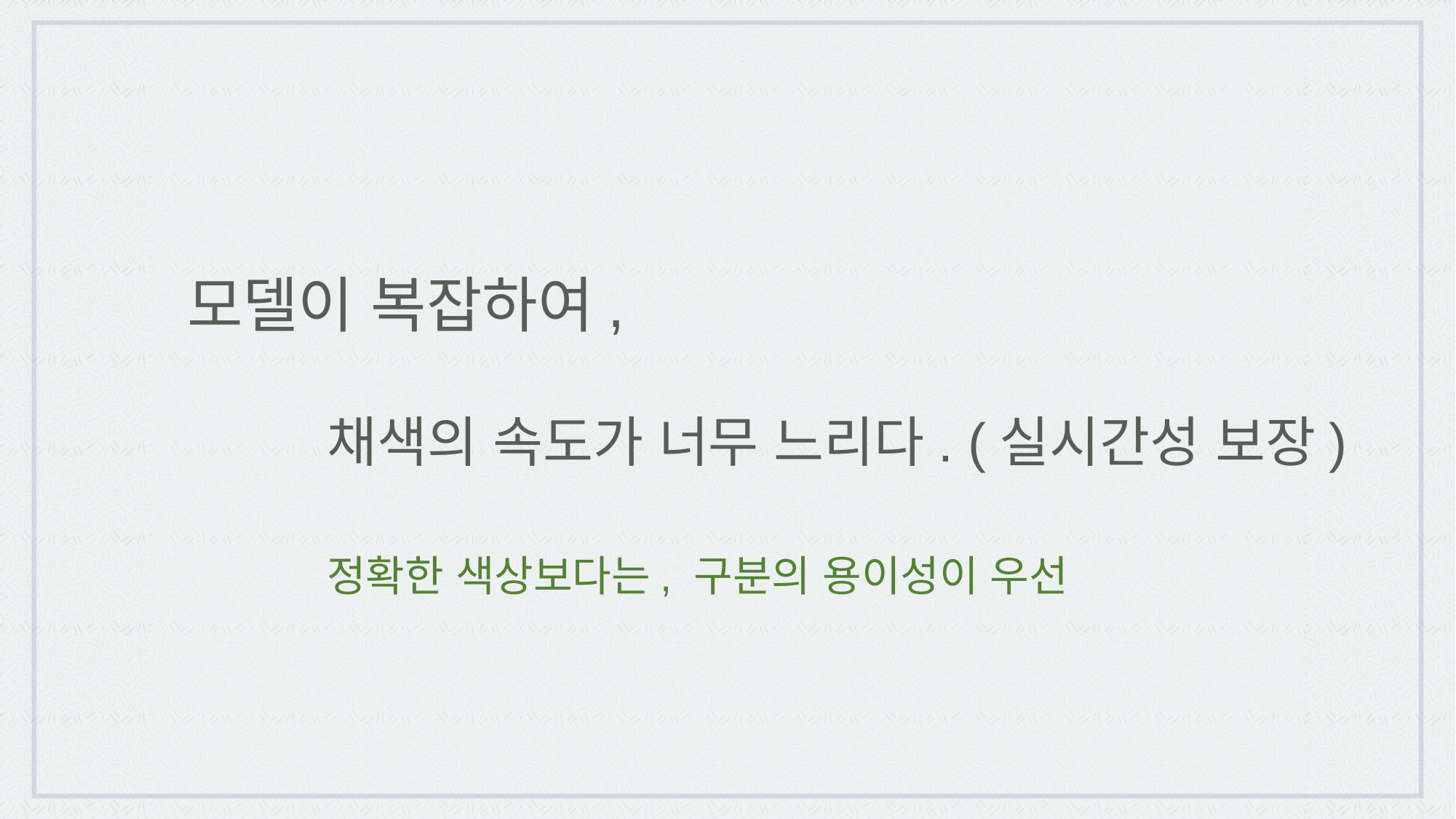

모델이 복잡하여,
채색의 속도가 너무 느리다. (실시간성 보장)
정확한 색상보다는, 구분의 용이성이 우선